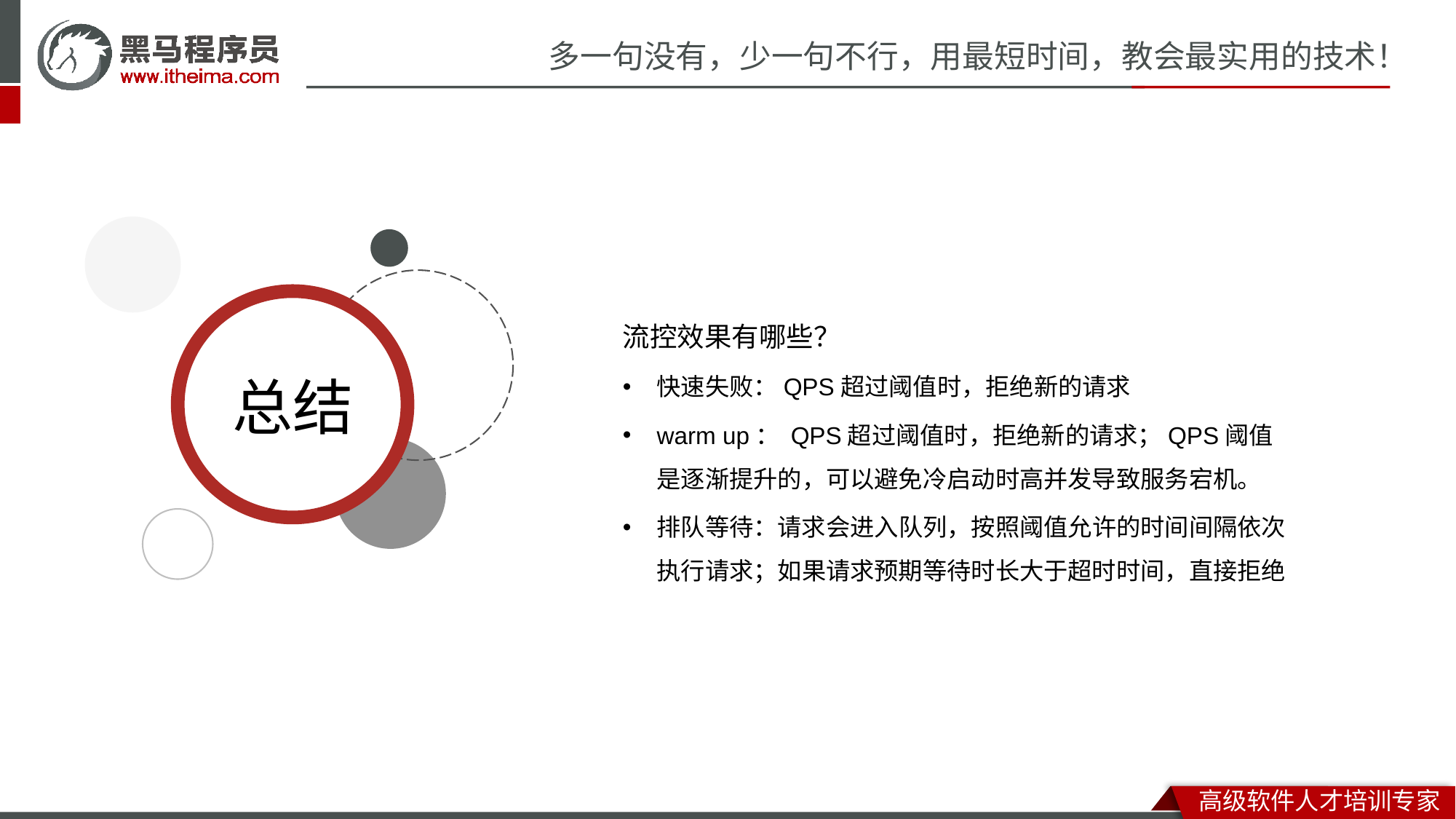

流控效果有哪些？
快速失败：QPS超过阈值时，拒绝新的请求
warm up： QPS超过阈值时，拒绝新的请求；QPS阈值是逐渐提升的，可以避免冷启动时高并发导致服务宕机。
排队等待：请求会进入队列，按照阈值允许的时间间隔依次执行请求；如果请求预期等待时长大于超时时间，直接拒绝